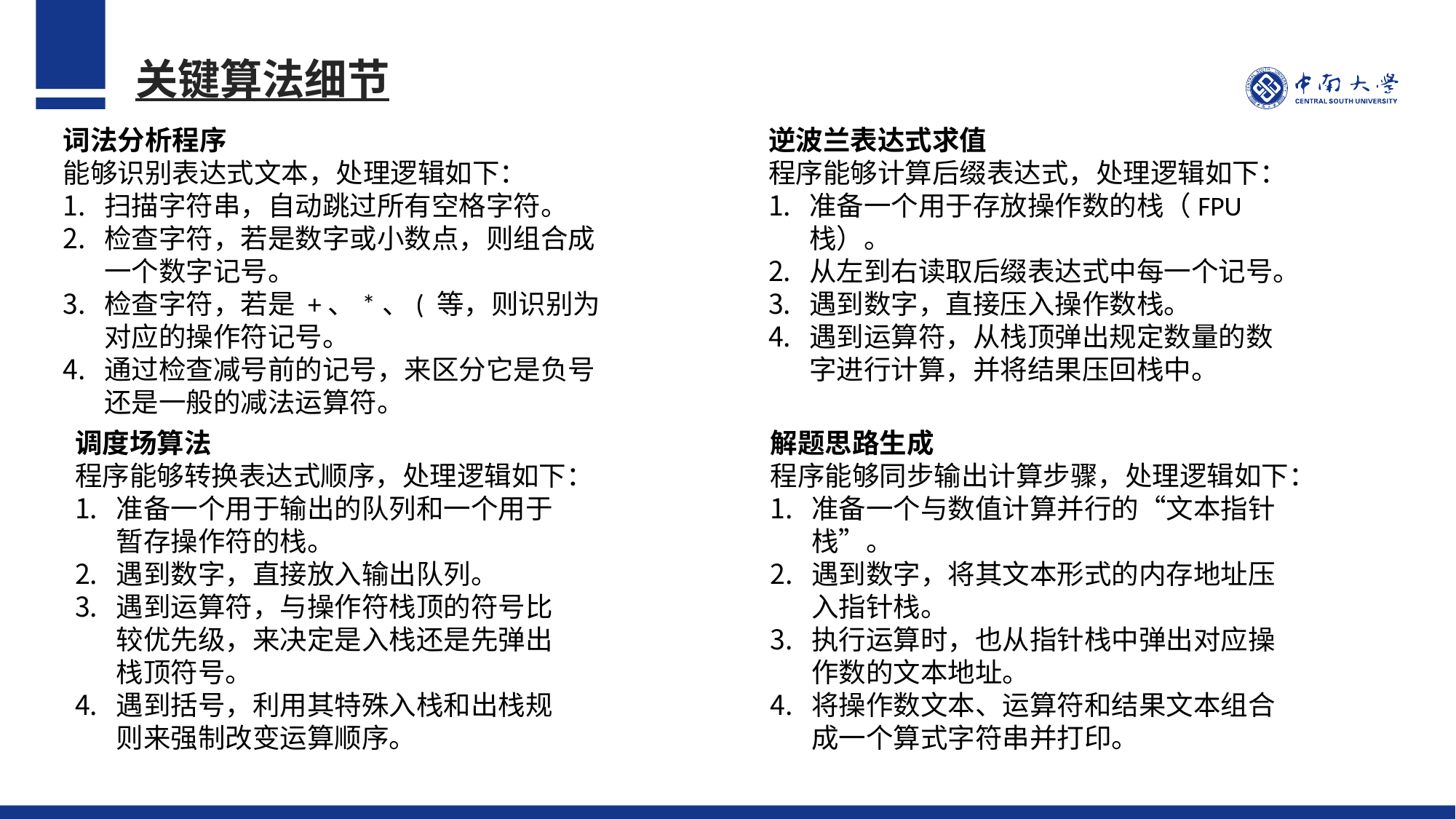

关键算法细节

词法分析程序
能够识别表达式文本，处理逻辑如下：
扫描字符串，自动跳过所有空格字符。
检查字符，若是数字或小数点，则组合成一个数字记号。
检查字符，若是 +、*、( 等，则识别为对应的操作符记号。
通过检查减号前的记号，来区分它是负号还是一般的减法运算符。
逆波兰表达式求值
程序能够计算后缀表达式，处理逻辑如下：
准备一个用于存放操作数的栈（FPU栈）。
从左到右读取后缀表达式中每一个记号。
遇到数字，直接压入操作数栈。
遇到运算符，从栈顶弹出规定数量的数字进行计算，并将结果压回栈中。
调度场算法
程序能够转换表达式顺序，处理逻辑如下：
准备一个用于输出的队列和一个用于暂存操作符的栈。
遇到数字，直接放入输出队列。
遇到运算符，与操作符栈顶的符号比较优先级，来决定是入栈还是先弹出栈顶符号。
遇到括号，利用其特殊入栈和出栈规则来强制改变运算顺序。
解题思路生成
程序能够同步输出计算步骤，处理逻辑如下：
准备一个与数值计算并行的“文本指针栈”。
遇到数字，将其文本形式的内存地址压入指针栈。
执行运算时，也从指针栈中弹出对应操作数的文本地址。
将操作数文本、运算符和结果文本组合成一个算式字符串并打印。